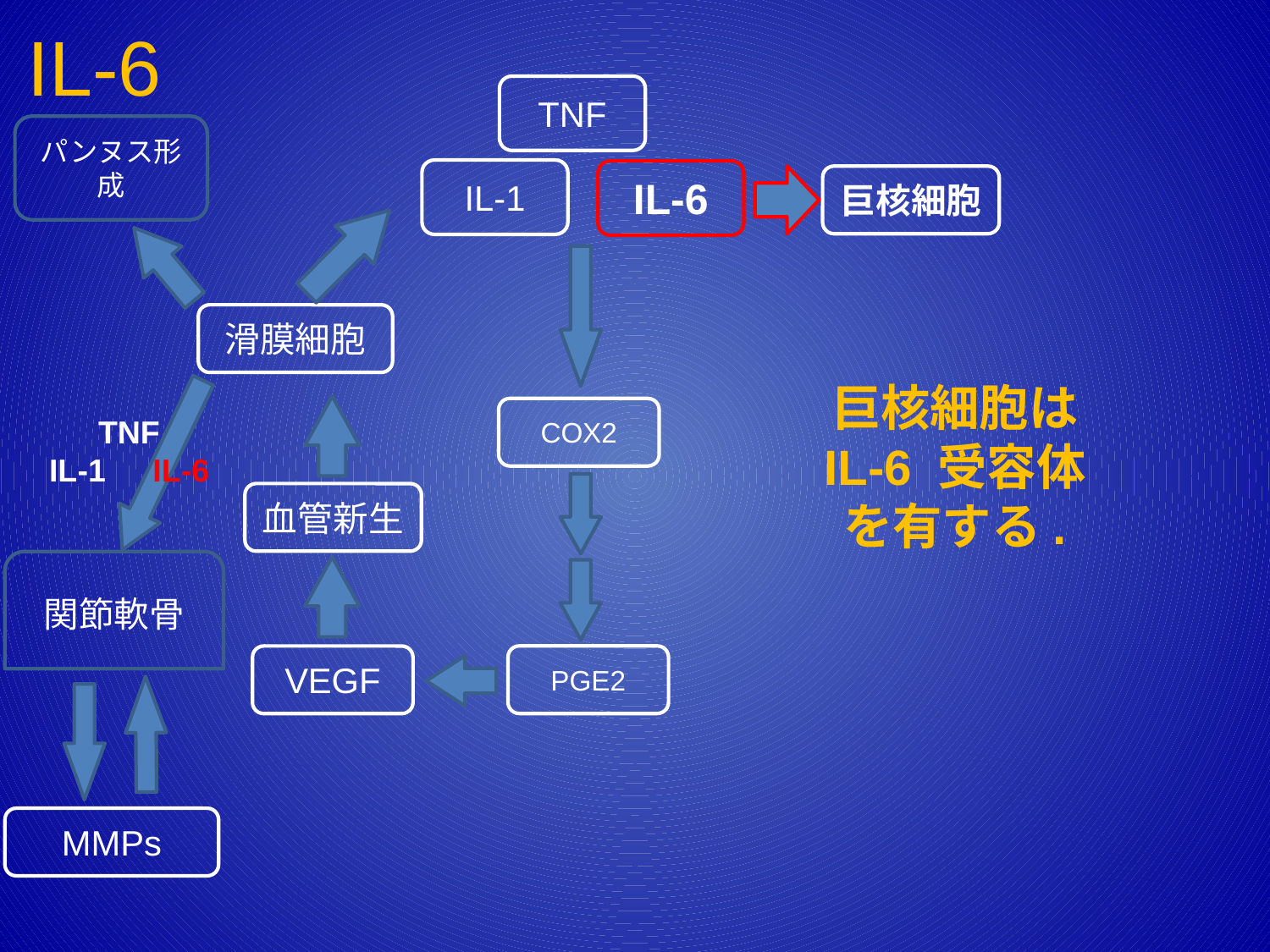

# IL-6
TNF
パンヌス形成
IL-1
IL-6

巨核細胞

滑膜細胞
巨核細胞は
IL-6 受容体
を有する.

COX2
TNF
IL-1　IL-6

血管新生
関節軟骨

PGE2
VEGF

MMPs